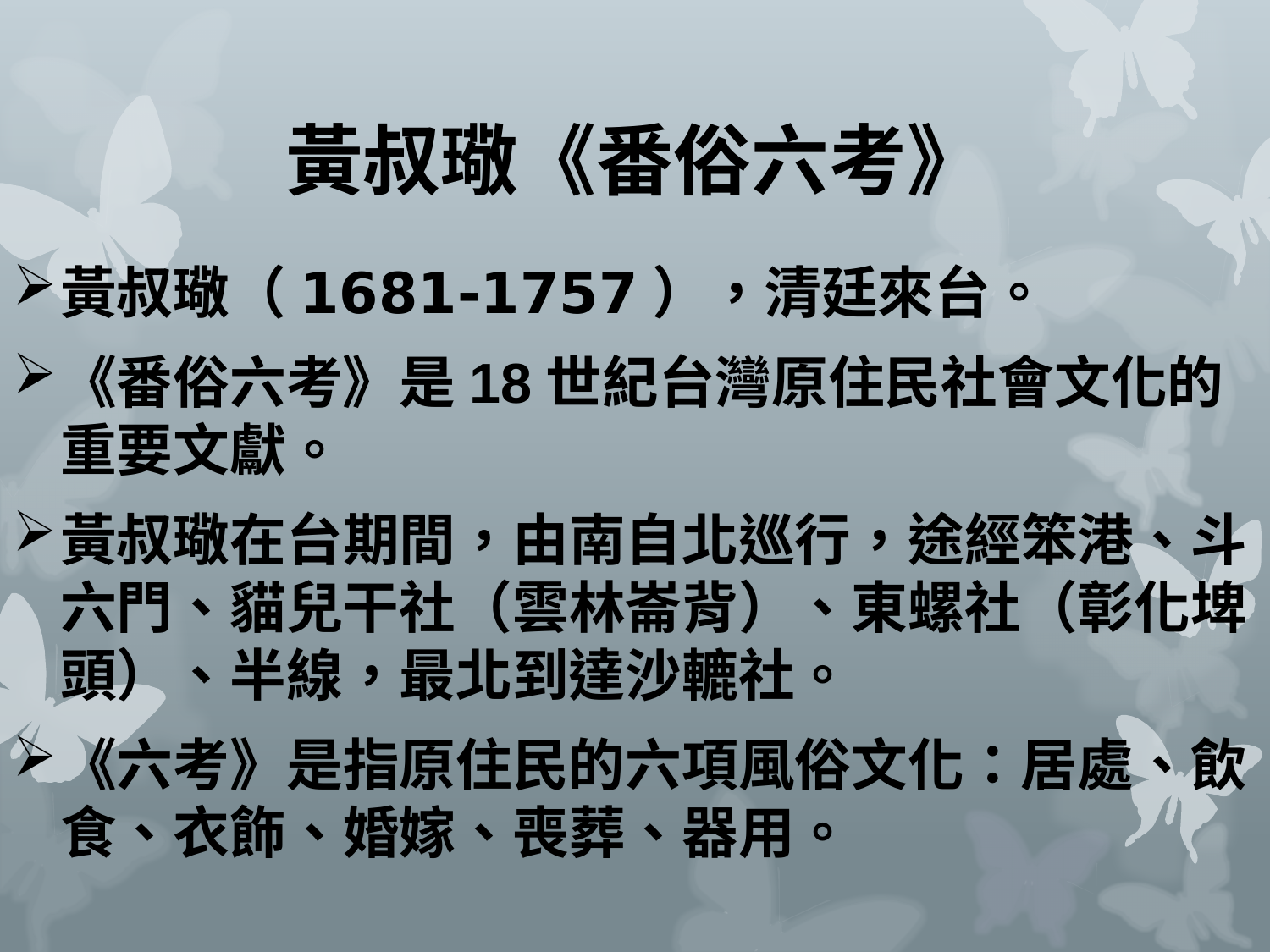

# 黃叔璥《番俗六考》
黃叔璥（1681-1757），清廷來台。
《番俗六考》是18世紀台灣原住民社會文化的重要文獻。
黃叔璥在台期間，由南自北巡行，途經笨港、斗六門、貓兒干社（雲林崙背）、東螺社（彰化埤頭）、半線，最北到達沙轆社。
《六考》是指原住民的六項風俗文化：居處、飲食、衣飾、婚嫁、喪葬、器用。